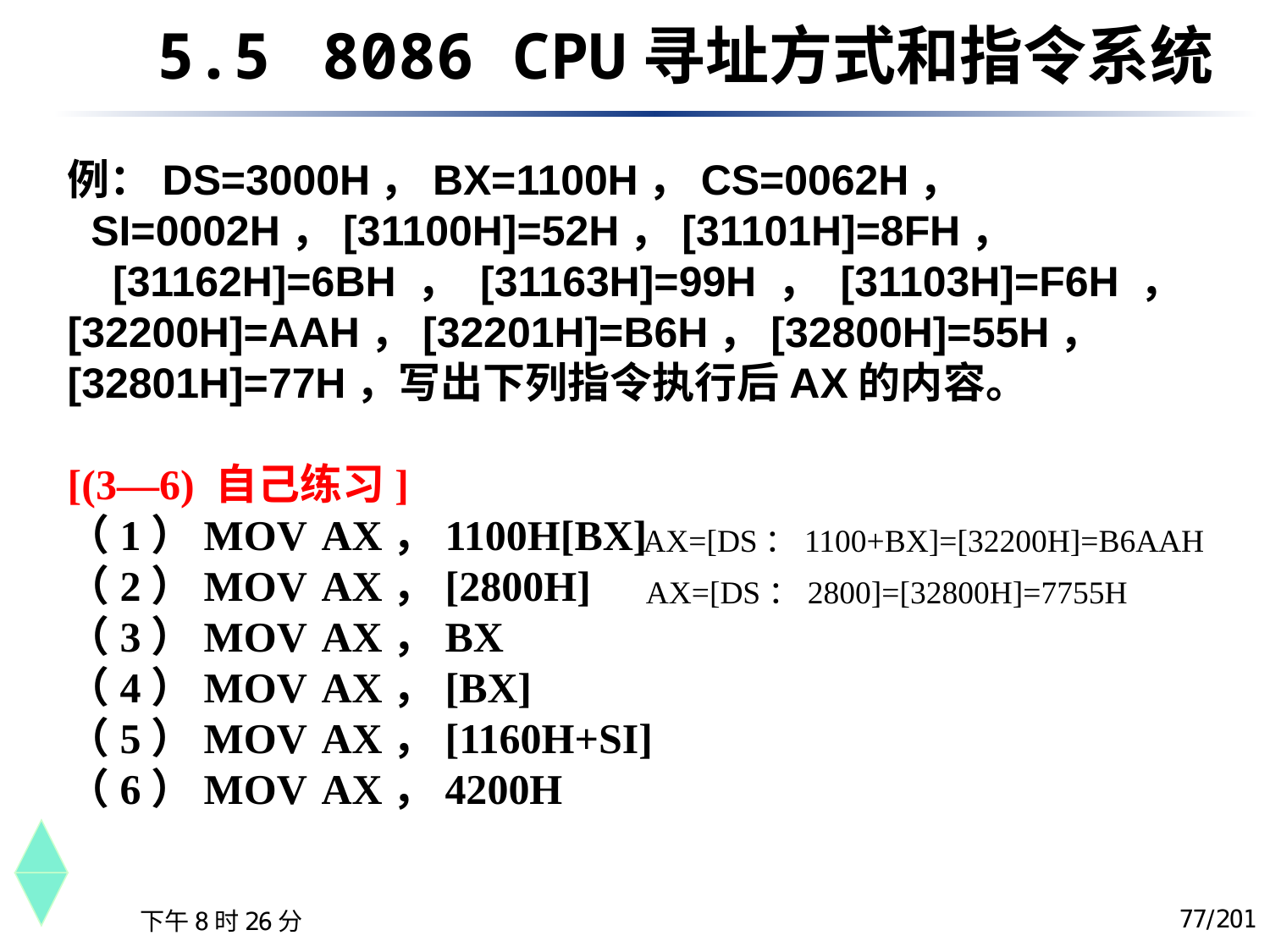

5.5	 8086 CPU寻址方式和指令系统
例：DS=3000H，BX=1100H，CS=0062H，
  SI=0002H，[31100H]=52H，[31101H]=8FH，
  [31162H]=6BH，[31163H]=99H，[31103H]=F6H，[32200H]=AAH，[32201H]=B6H，[32800H]=55H，
[32801H]=77H，写出下列指令执行后AX的内容。

[(3—6) 自己练习]
（1）MOV	AX，1100H[BX]
（2）MOV	AX，[2800H]
（3）MOV	AX，BX
（4）MOV	AX，[BX]
（5）MOV	AX，[1160H+SI]
（6）MOV	AX，4200H
AX=[DS：1100+BX]=[32200H]=B6AAH
AX=[DS：2800]=[32800H]=7755H
77/201
下午8时26分